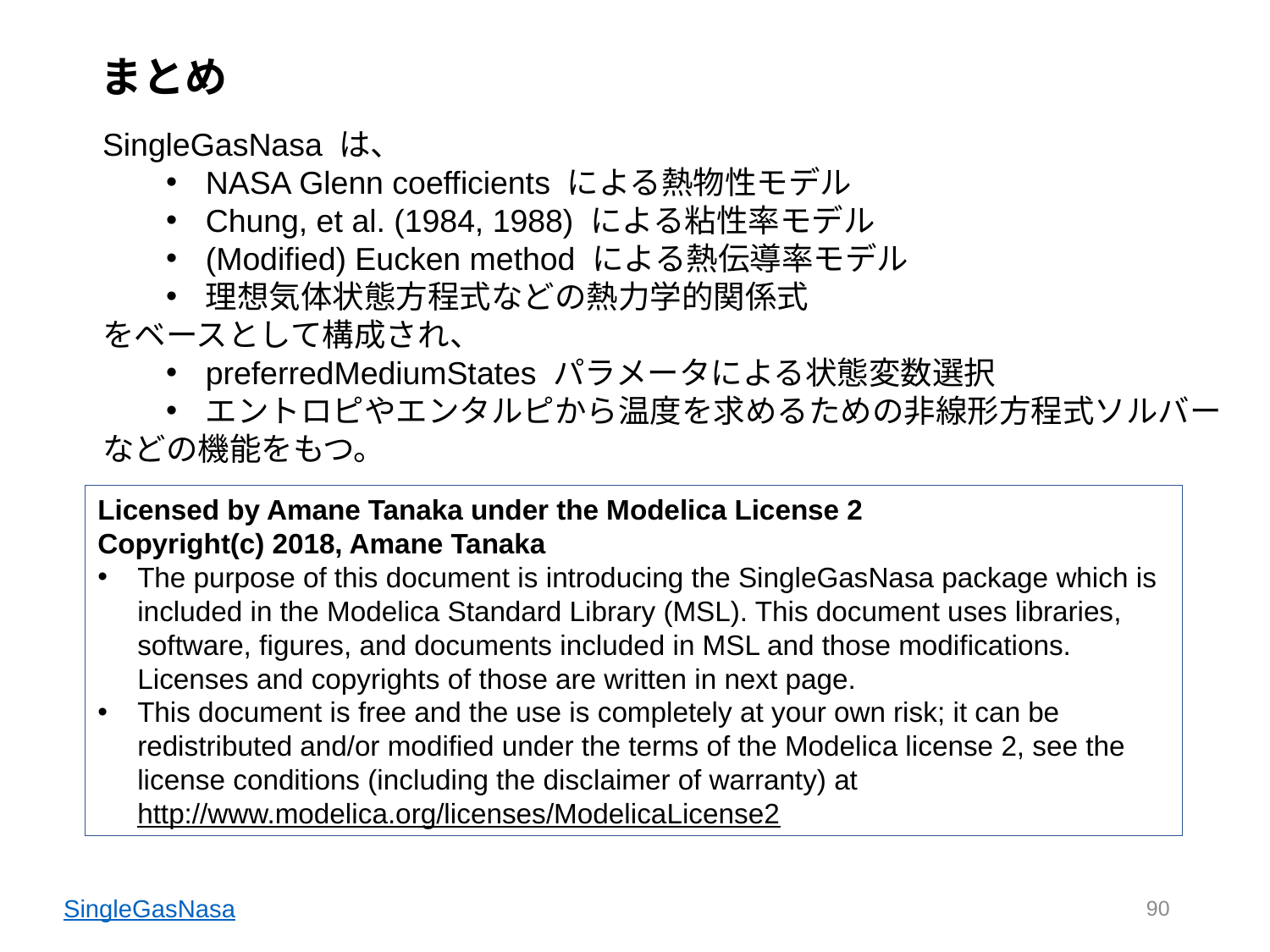

# まとめ
SingleGasNasa は、
NASA Glenn coefficients による熱物性モデル
Chung, et al. (1984, 1988) による粘性率モデル
(Modified) Eucken method による熱伝導率モデル
理想気体状態方程式などの熱力学的関係式
をベースとして構成され、
preferredMediumStates パラメータによる状態変数選択
エントロピやエンタルピから温度を求めるための非線形方程式ソルバー
などの機能をもつ。
Licensed by Amane Tanaka under the Modelica License 2
Copyright(c) 2018, Amane Tanaka
The purpose of this document is introducing the SingleGasNasa package which is included in the Modelica Standard Library (MSL). This document uses libraries, software, figures, and documents included in MSL and those modifications. Licenses and copyrights of those are written in next page.
This document is free and the use is completely at your own risk; it can be redistributed and/or modified under the terms of the Modelica license 2, see the license conditions (including the disclaimer of warranty) at http://www.modelica.org/licenses/ModelicaLicense2
90
SingleGasNasa